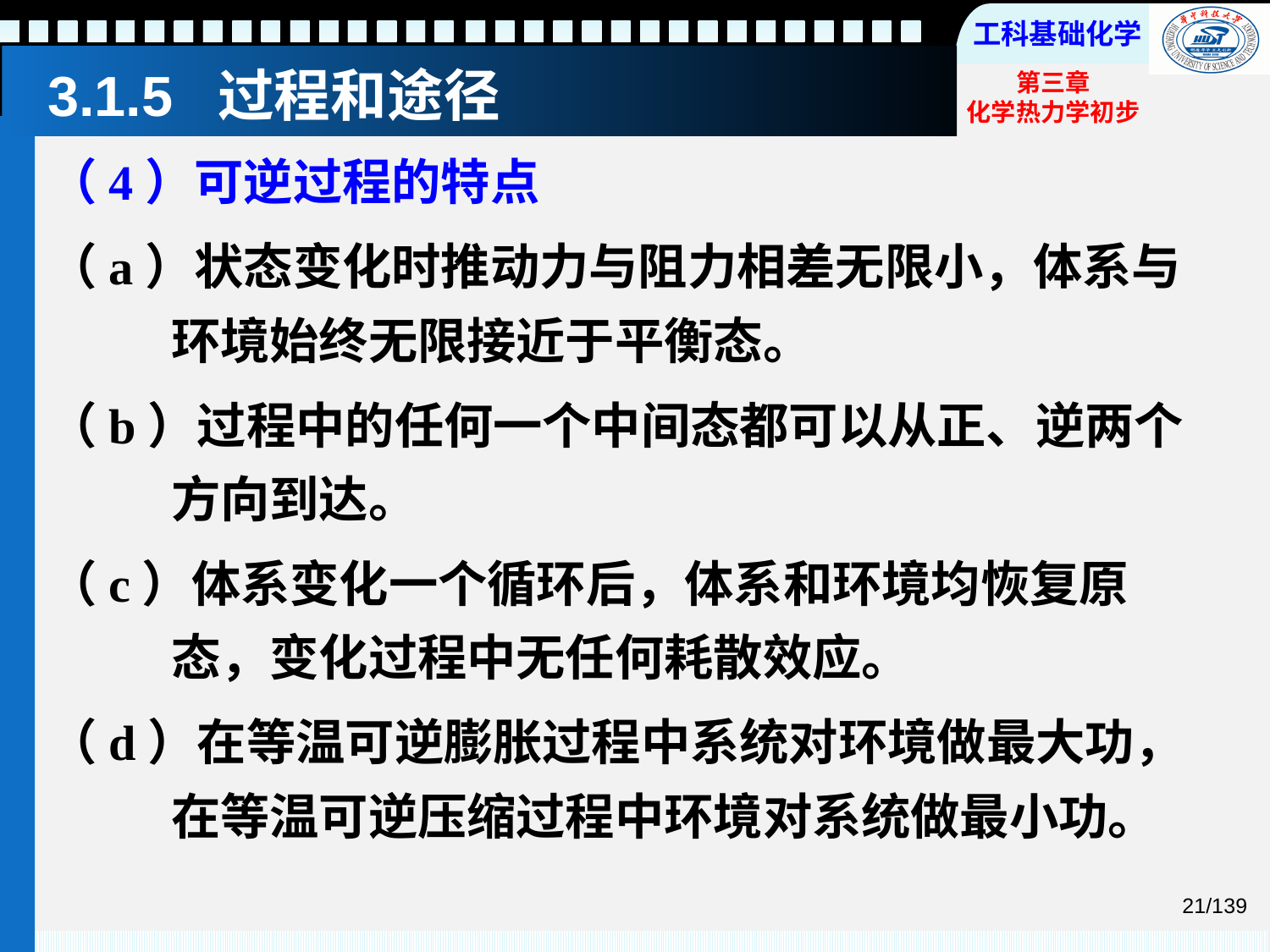

# 3.1.5  过程和途径
（4）可逆过程的特点
（a）状态变化时推动力与阻力相差无限小，体系与环境始终无限接近于平衡态。
（b）过程中的任何一个中间态都可以从正、逆两个方向到达。
（c）体系变化一个循环后，体系和环境均恢复原态，变化过程中无任何耗散效应。
（d）在等温可逆膨胀过程中系统对环境做最大功，在等温可逆压缩过程中环境对系统做最小功。